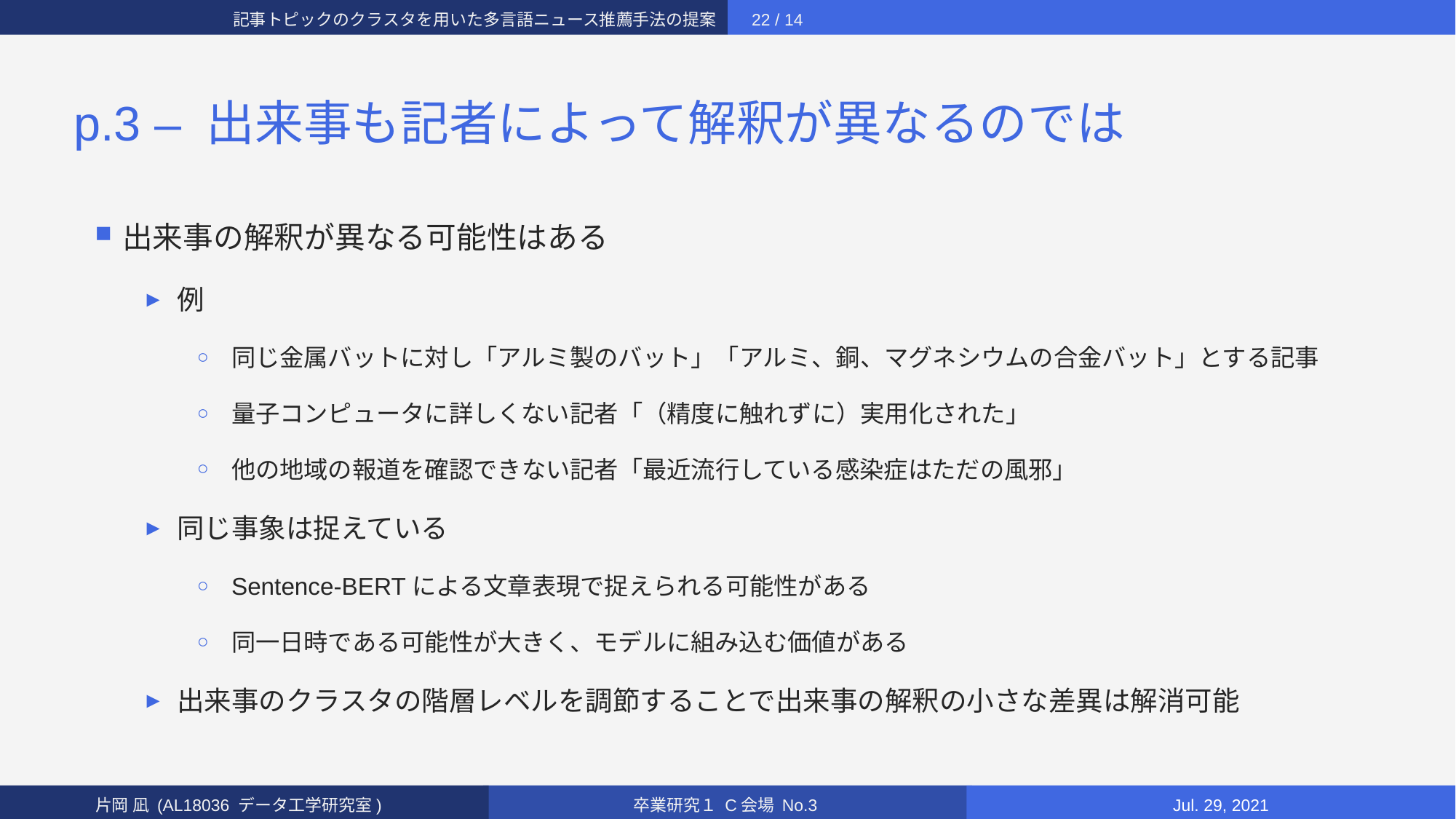

# p.3 – 出来事も記者によって解釈が異なるのでは
出来事の解釈が異なる可能性はある
例
同じ金属バットに対し「アルミ製のバット」「アルミ、銅、マグネシウムの合金バット」とする記事
量子コンピュータに詳しくない記者「（精度に触れずに）実用化された」
他の地域の報道を確認できない記者「最近流行している感染症はただの風邪」
同じ事象は捉えている
Sentence-BERTによる文章表現で捉えられる可能性がある
同一日時である可能性が大きく、モデルに組み込む価値がある
出来事のクラスタの階層レベルを調節することで出来事の解釈の小さな差異は解消可能